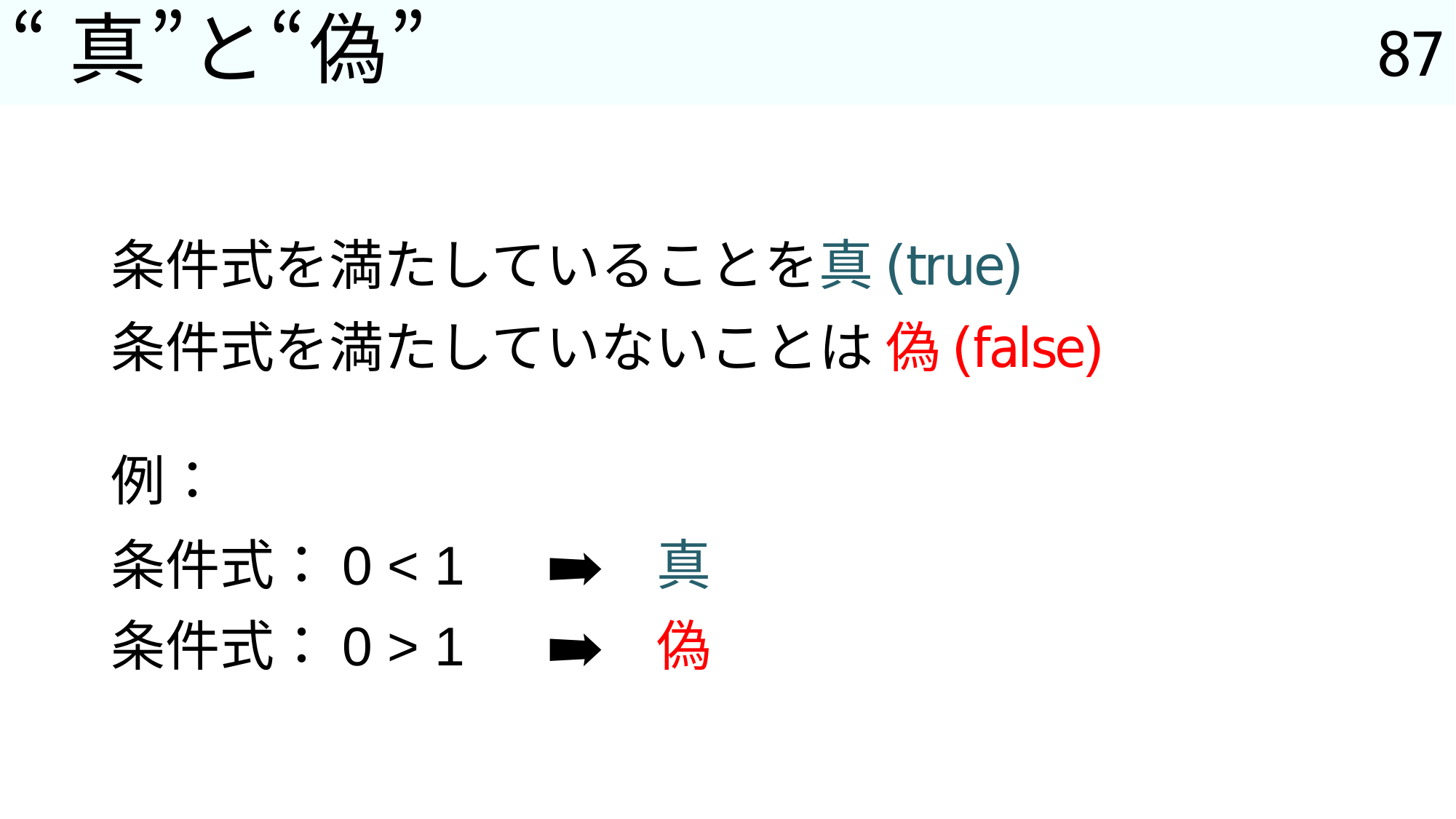

87
# “真”と“偽”
条件式を満たしていることを真(true)
条件式を満たしていないことは 偽(false)
例：
条件式：0 < 1	➡	真
条件式：0 > 1	➡	偽